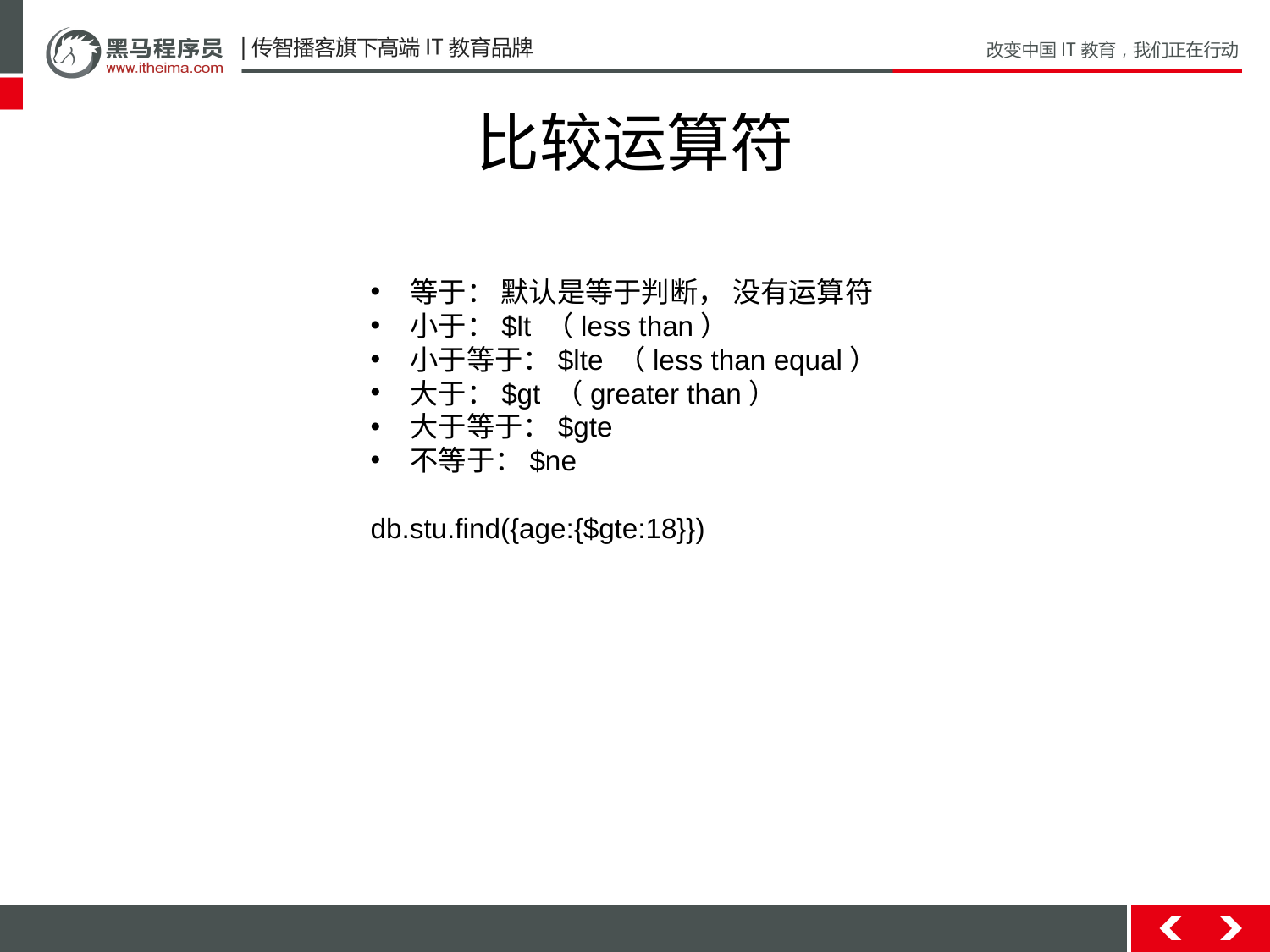

# ⽐较运算符
等于： 默认是等于判断， 没有运算符
⼩于：$lt （less than）
⼩于等于：$lte （less than equal）
⼤于：$gt （greater than）
⼤于等于：$gte
不等于：$ne

db.stu.find({age:{$gte:18}})